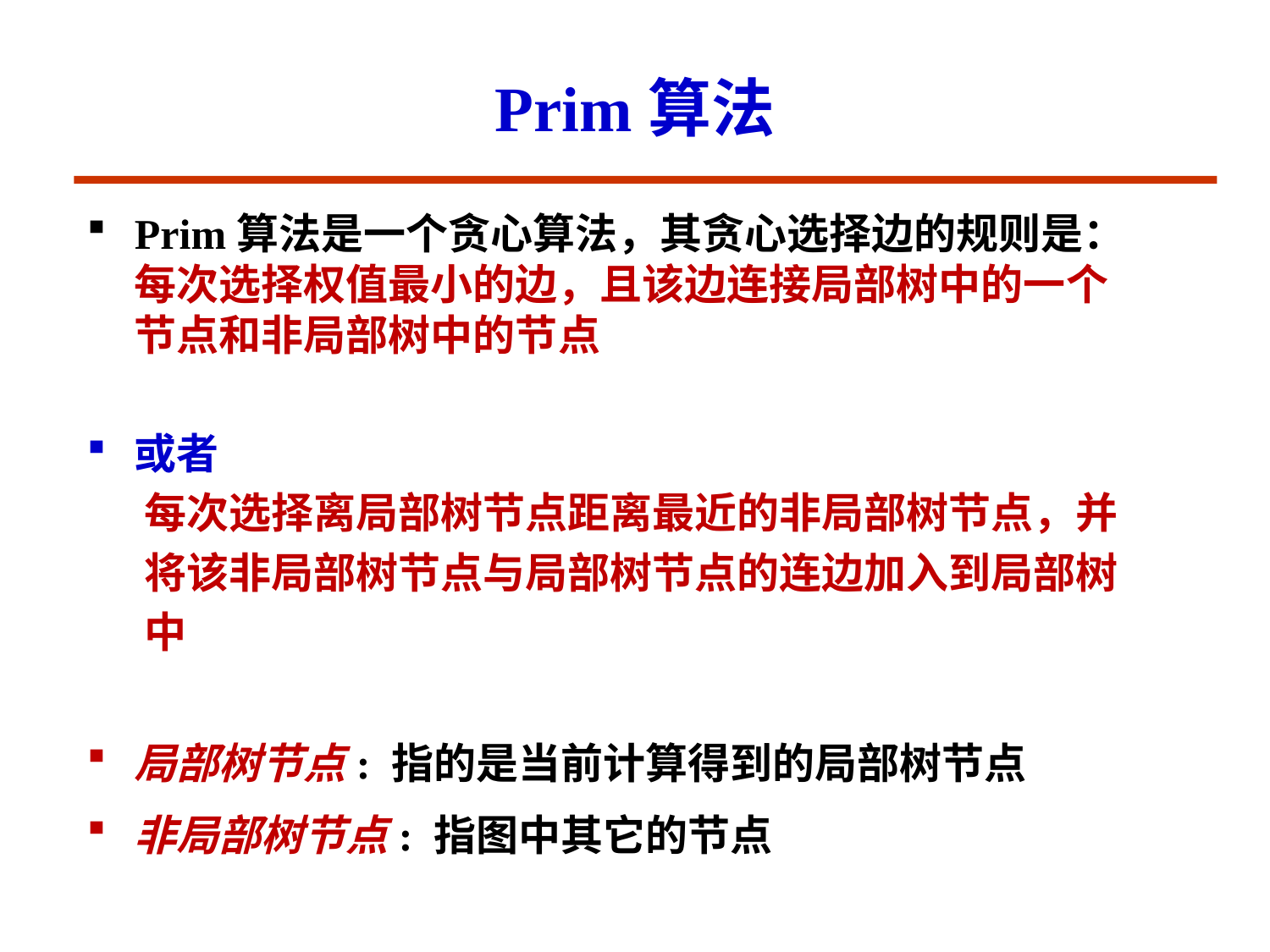

# Prim算法
Prim算法是一个贪心算法，其贪心选择边的规则是： 每次选择权值最小的边，且该边连接局部树中的一个节点和非局部树中的节点

或者
     每次选择离局部树节点距离最近的非局部树节点，并
     将该非局部树节点与局部树节点的连边加入到局部树
     中

局部树节点: 指的是当前计算得到的局部树节点
非局部树节点: 指图中其它的节点